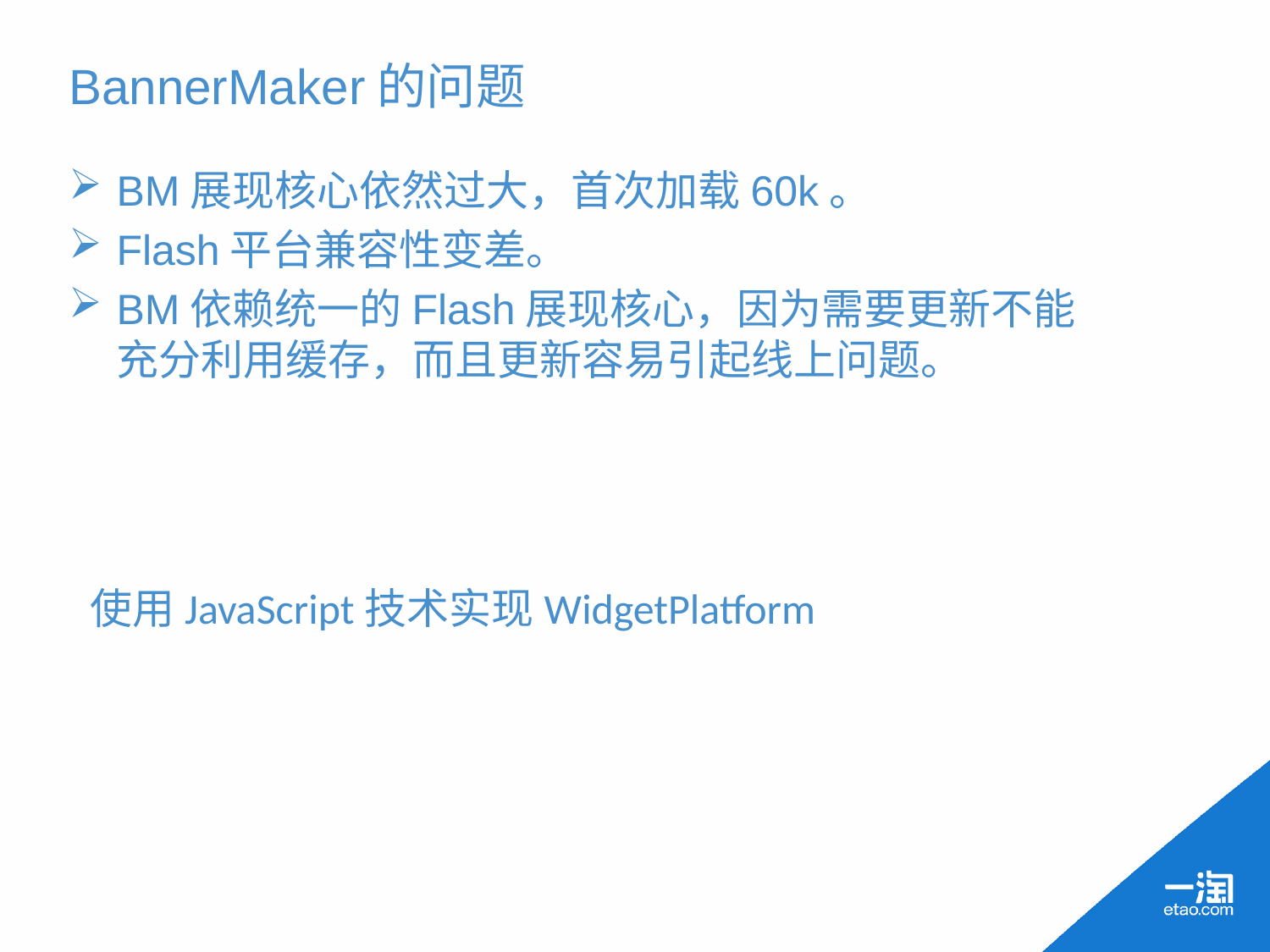

# BannerMaker的问题
BM展现核心依然过大，首次加载60k。
Flash平台兼容性变差。
BM依赖统一的Flash展现核心，因为需要更新不能充分利用缓存，而且更新容易引起线上问题。
使用JavaScript技术实现WidgetPlatform